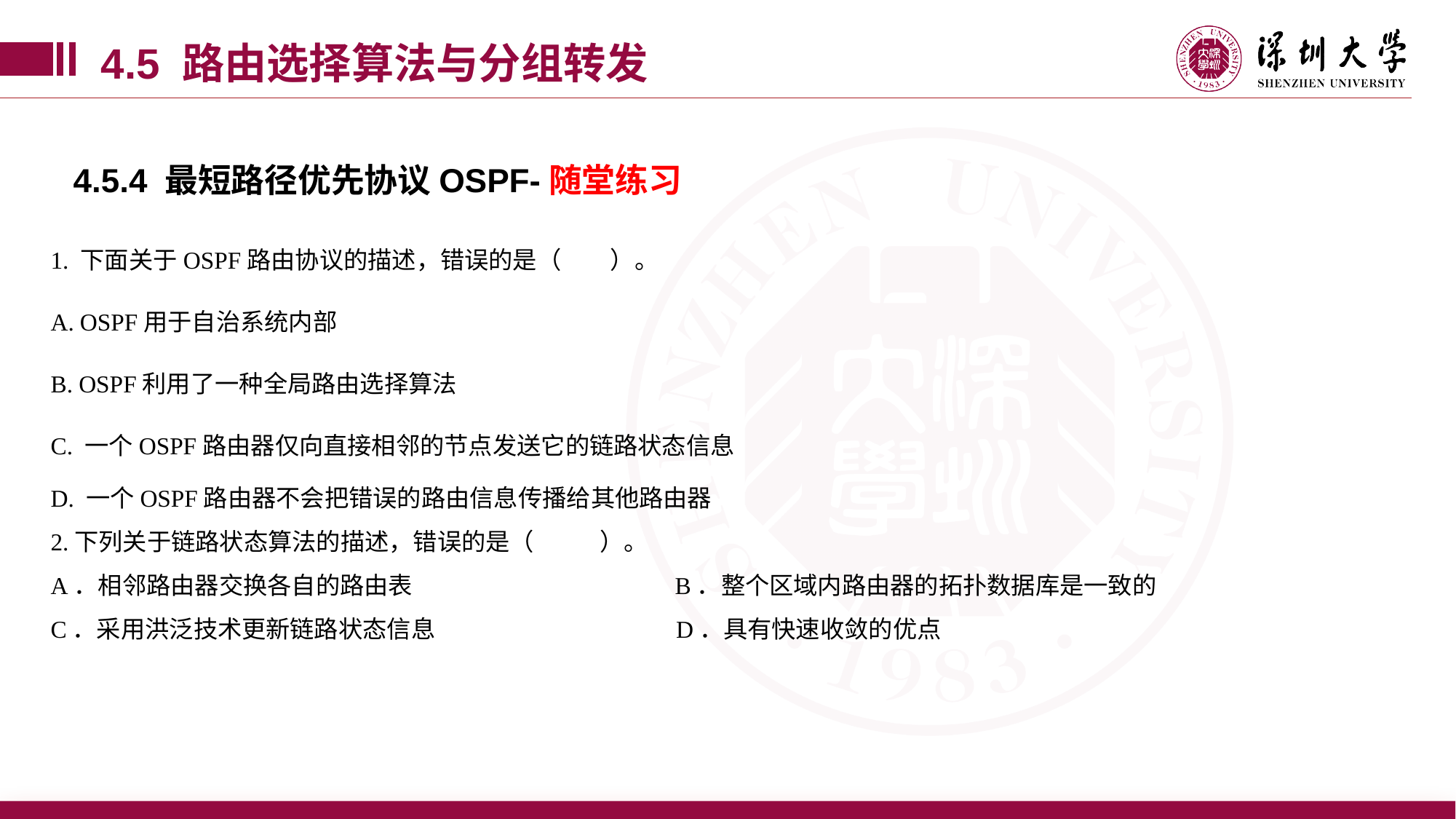

4.5 路由选择算法与分组转发

4.5.4 最短路径优先协议OSPF-随堂练习
1. 下面关于OSPF路由协议的描述，错误的是（         ）。
A. OSPF用于自治系统内部
B. OSPF利用了一种全局路由选择算法
C. 一个OSPF路由器仅向直接相邻的节点发送它的链路状态信息
D. 一个OSPF路由器不会把错误的路由信息传播给其他路由器
2.下列关于链路状态算法的描述，错误的是（            ）。
A．相邻路由器交换各自的路由表                                               B．整个区域内路由器的拓扑数据库是一致的
C．采用洪泛技术更新链路状态信息                                           D．具有快速收敛的优点